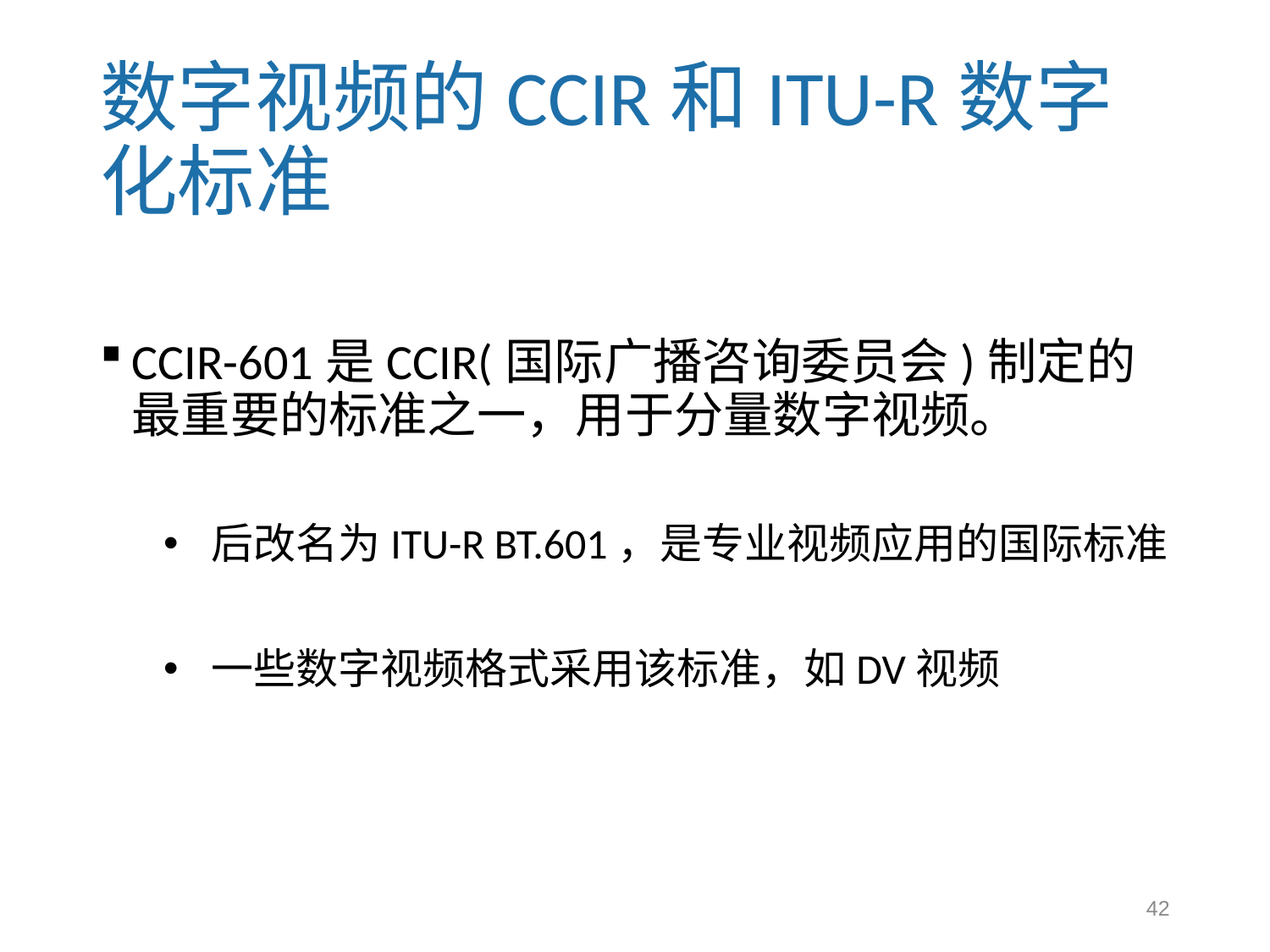

# 数字视频的CCIR和ITU-R数字化标准

CCIR-601是CCIR(国际广播咨询委员会)制定的最重要的标准之一，用于分量数字视频。

后改名为ITU-R BT.601，是专业视频应用的国际标准

一些数字视频格式采用该标准，如DV视频
42